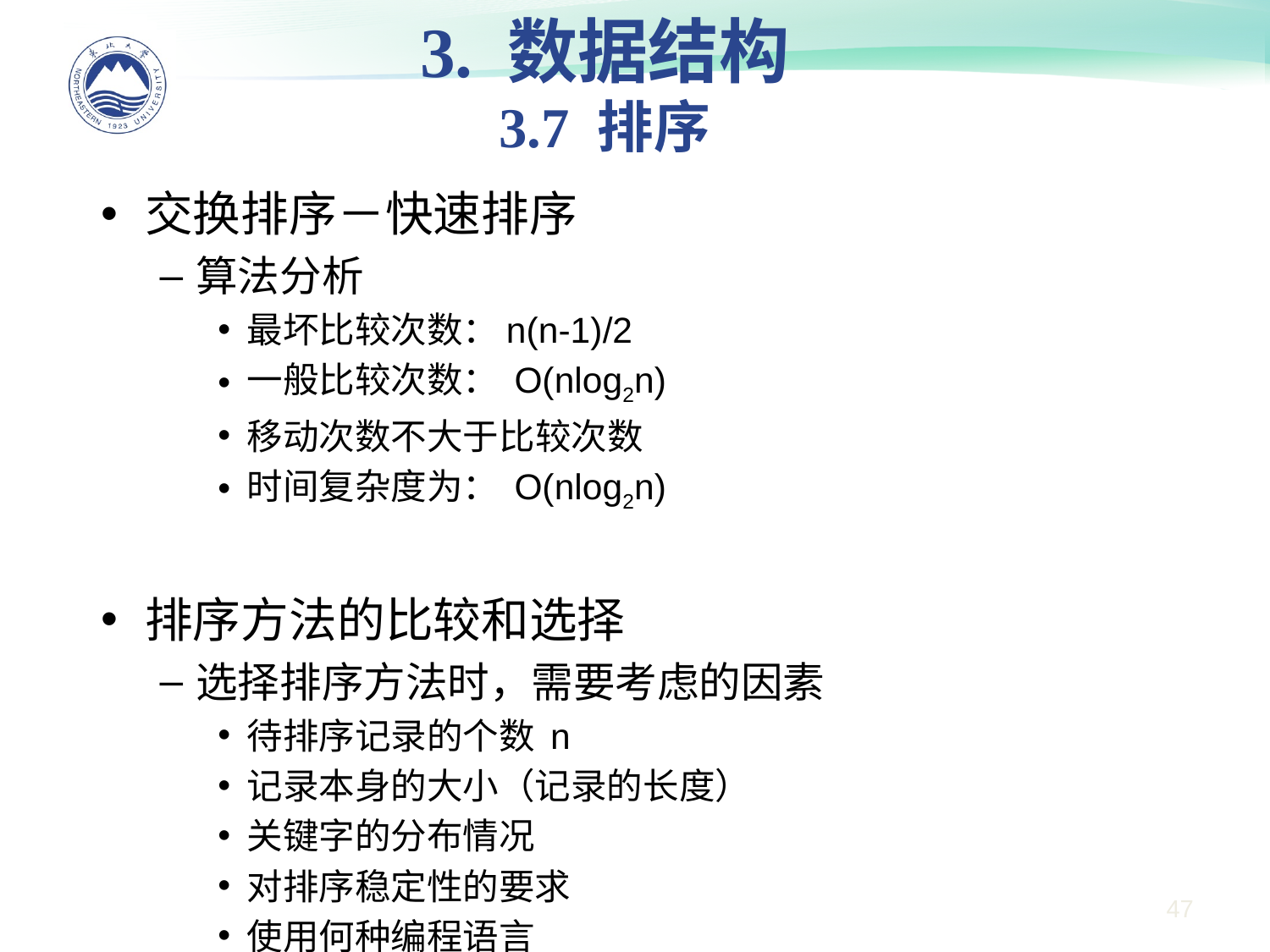

3. 数据结构
3.7 排序
交换排序－快速排序
算法分析
最坏比较次数：n(n-1)/2
一般比较次数： O(nlog2n)
移动次数不大于比较次数
时间复杂度为： O(nlog2n)

排序方法的比较和选择
选择排序方法时，需要考虑的因素
待排序记录的个数 n
记录本身的大小（记录的长度）
关键字的分布情况
对排序稳定性的要求
使用何种编程语言
47